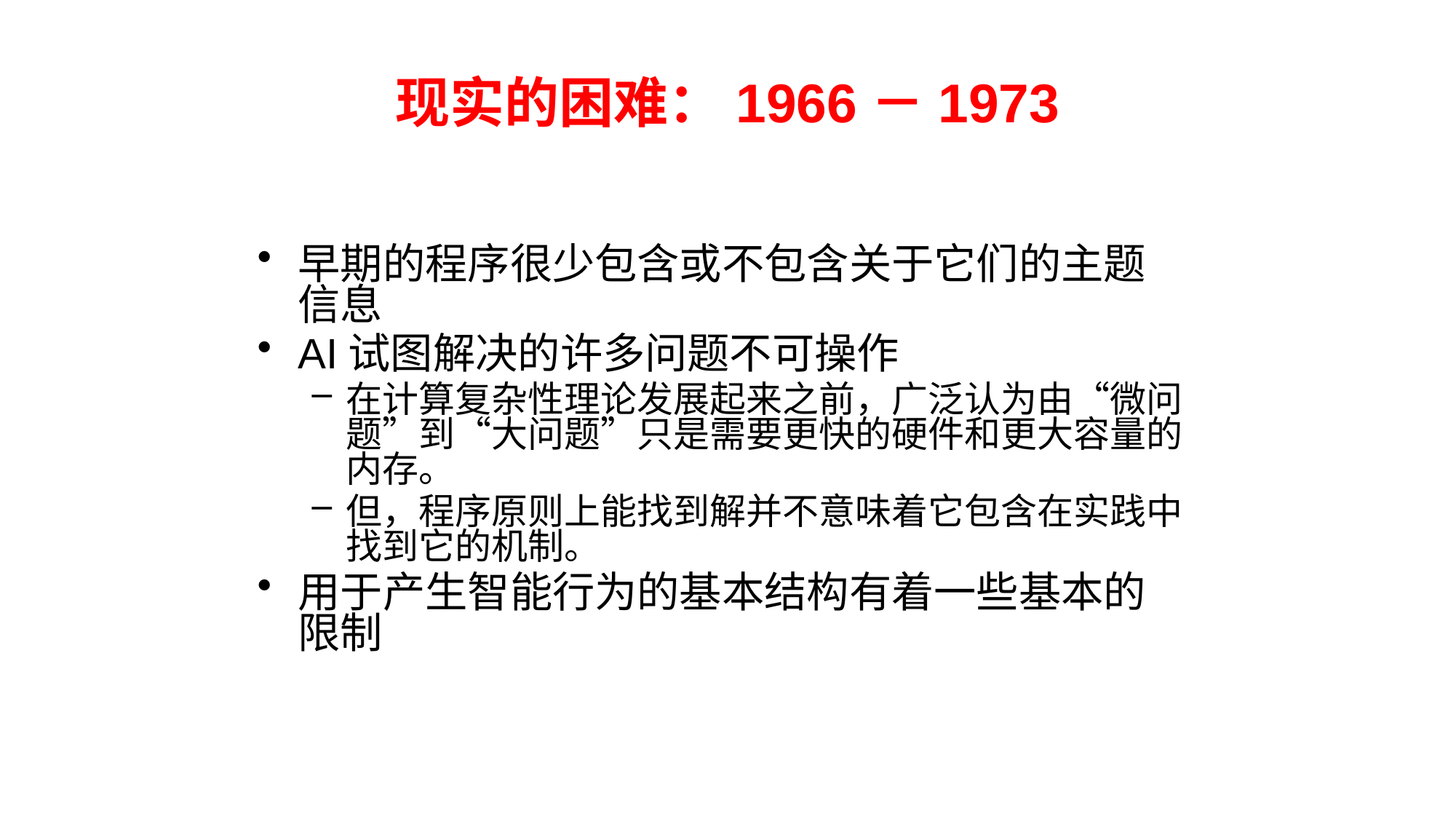

# 现实的困难：1966－1973
早期的程序很少包含或不包含关于它们的主题信息
AI试图解决的许多问题不可操作
在计算复杂性理论发展起来之前，广泛认为由“微问题”到“大问题”只是需要更快的硬件和更大容量的内存。
但，程序原则上能找到解并不意味着它包含在实践中找到它的机制。
用于产生智能行为的基本结构有着一些基本的限制